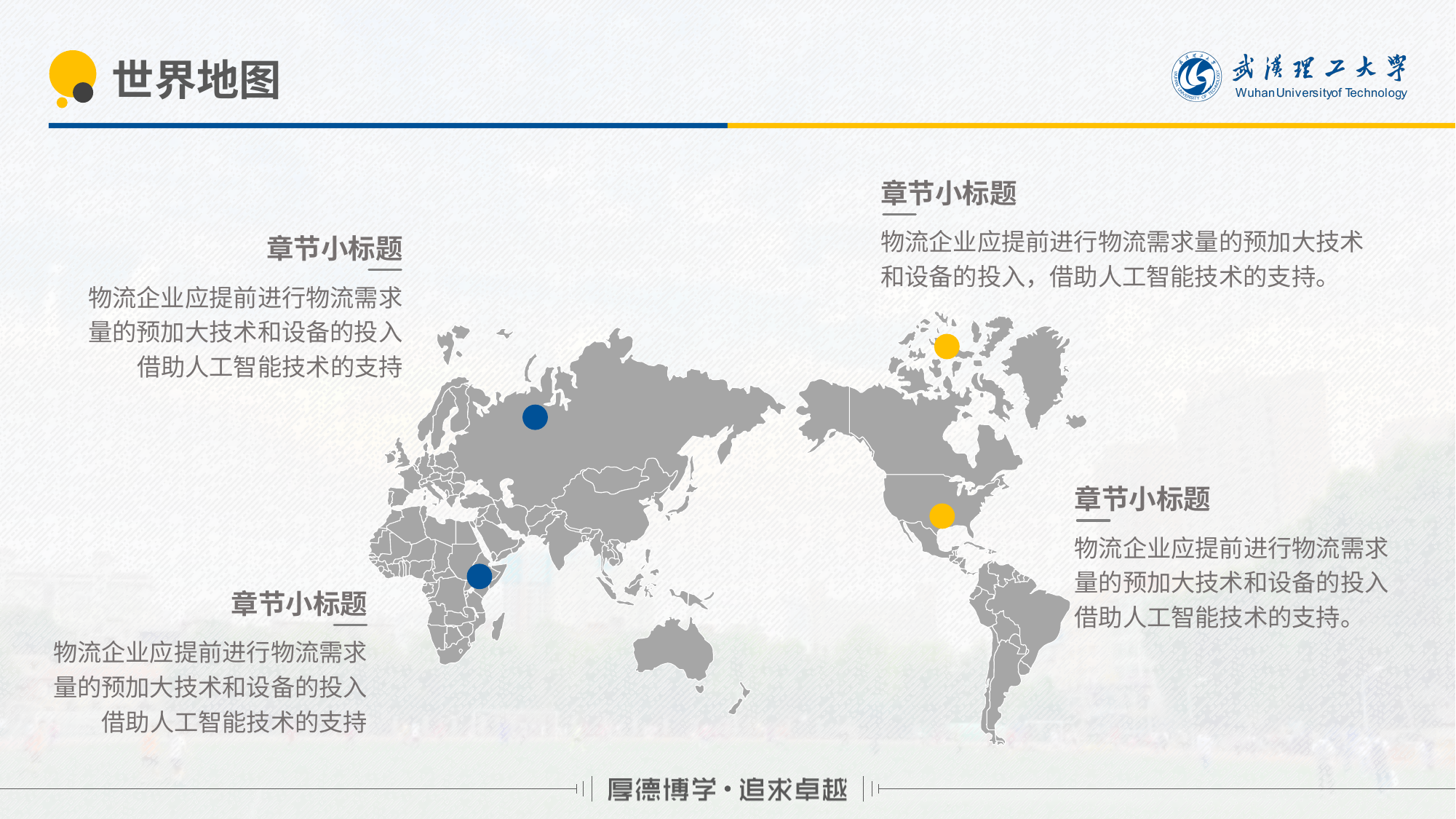

# 世界地图
章节小标题
物流企业应提前进行物流需求量的预加大技术和设备的投入，借助人工智能技术的支持。
章节小标题
物流企业应提前进行物流需求量的预加大技术和设备的投入借助人工智能技术的支持

章节小标题

物流企业应提前进行物流需求量的预加大技术和设备的投入借助人工智能技术的支持。

章节小标题
物流企业应提前进行物流需求量的预加大技术和设备的投入借助人工智能技术的支持